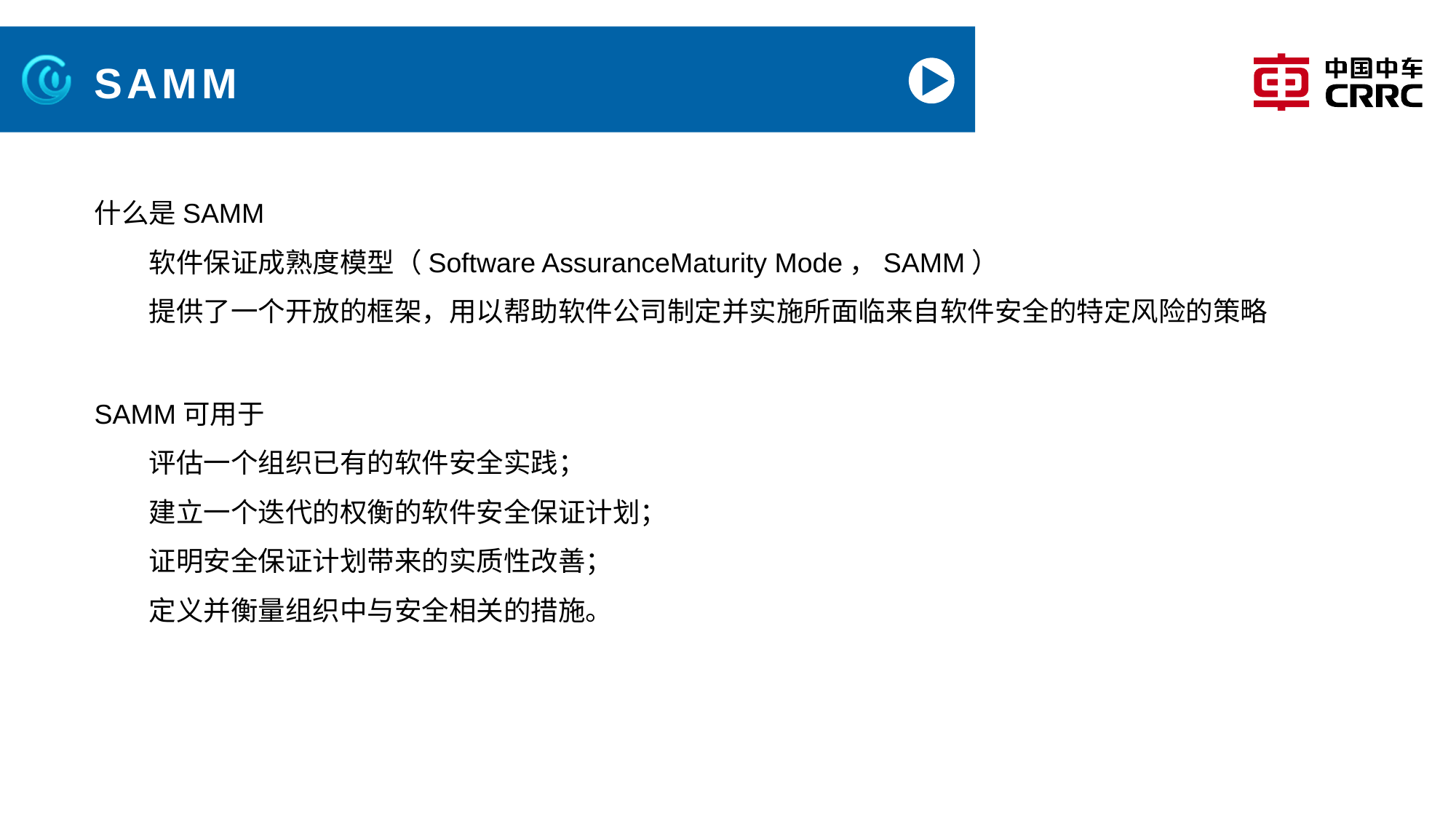

# SAMM
什么是SAMM
软件保证成熟度模型（Software AssuranceMaturity Mode，SAMM）
提供了一个开放的框架，用以帮助软件公司制定并实施所面临来自软件安全的特定风险的策略
SAMM可用于
评估一个组织已有的软件安全实践；
建立一个迭代的权衡的软件安全保证计划；
证明安全保证计划带来的实质性改善；
定义并衡量组织中与安全相关的措施。
26